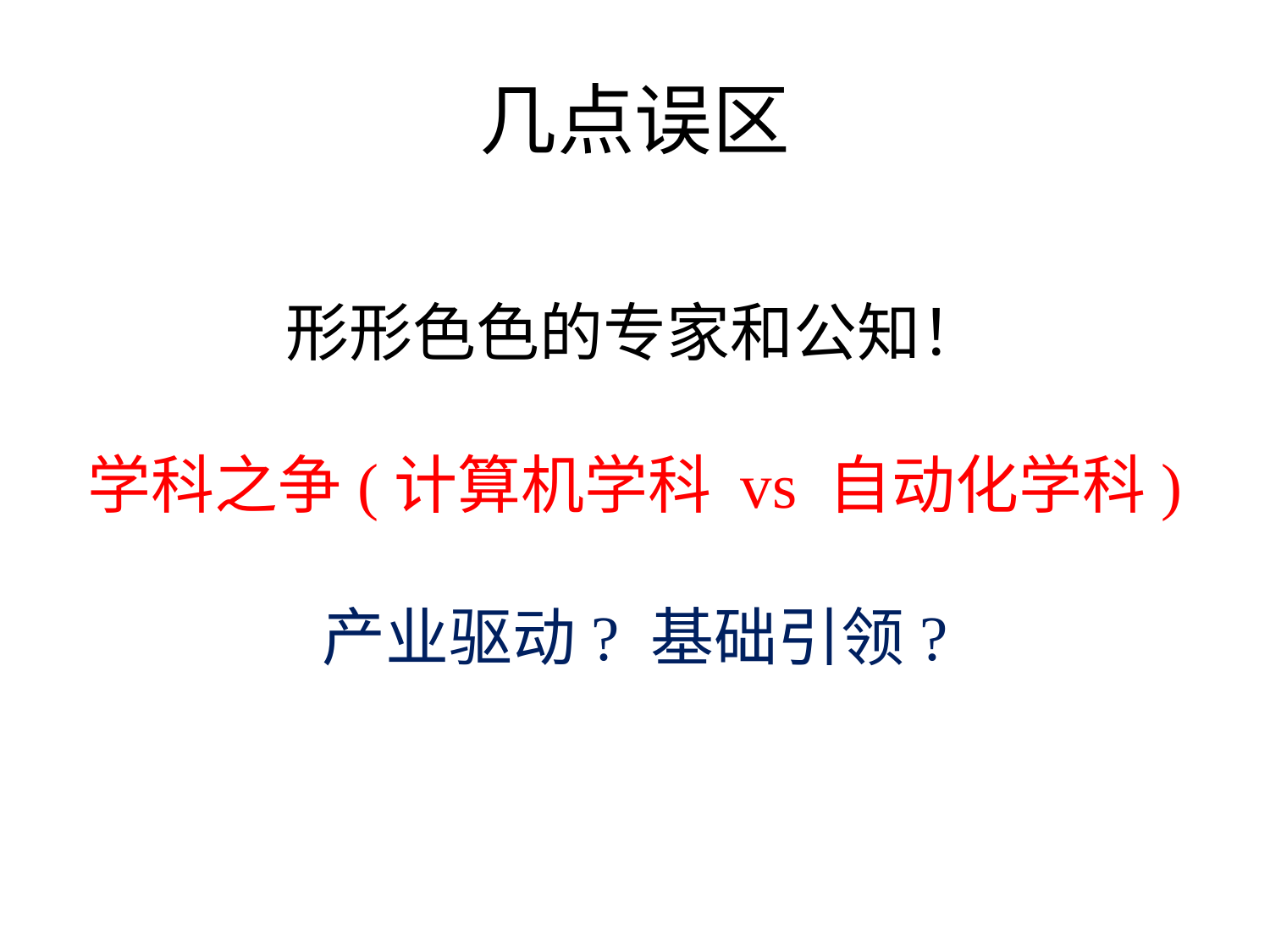

# 几点误区
形形色色的专家和公知！

学科之争(计算机学科 vs 自动化学科)

产业驱动? 基础引领?